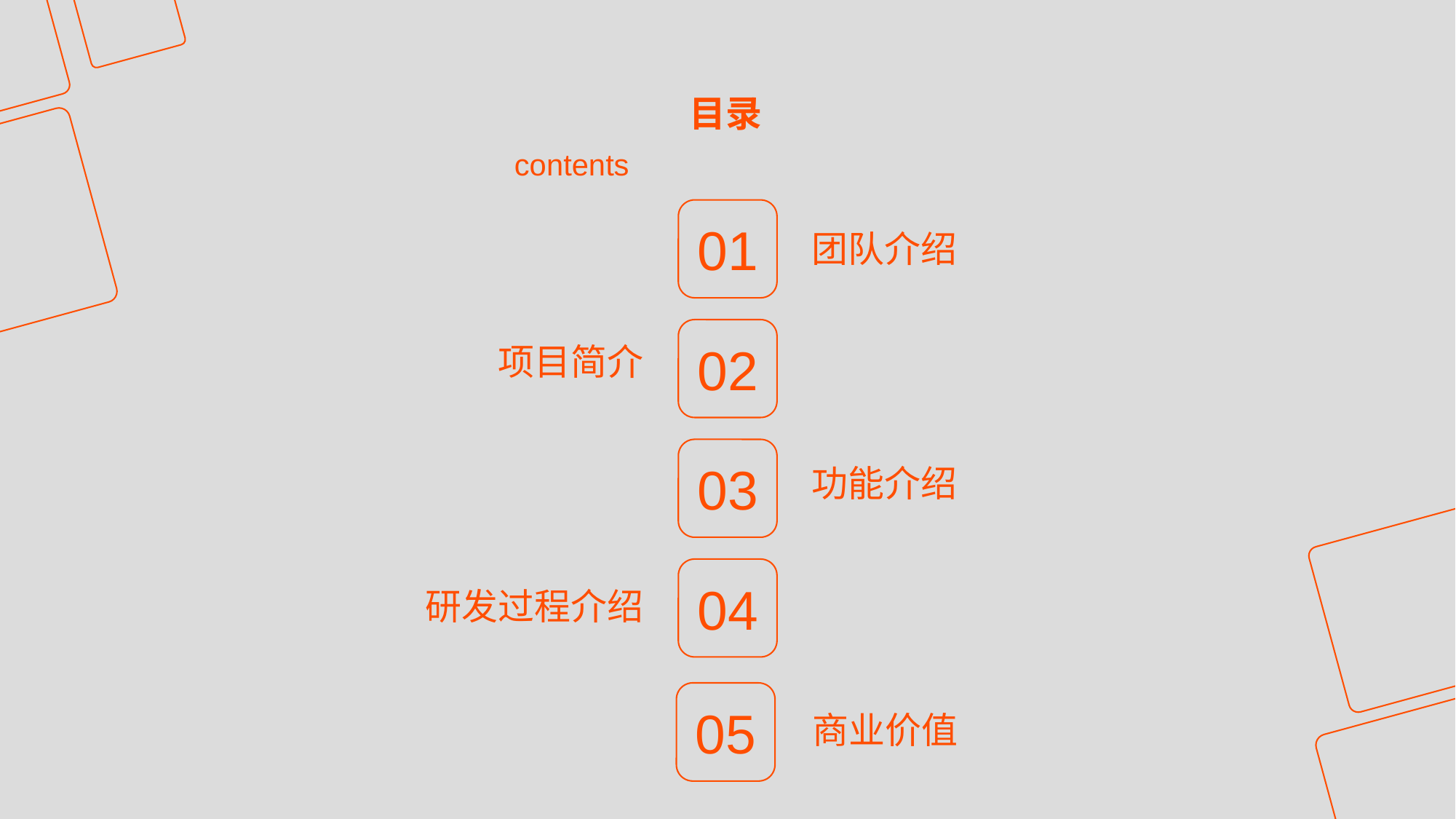

目录
contents
01
02
03
04
团队介绍

项目简介

功能介绍
研发过程介绍
05
商业价值